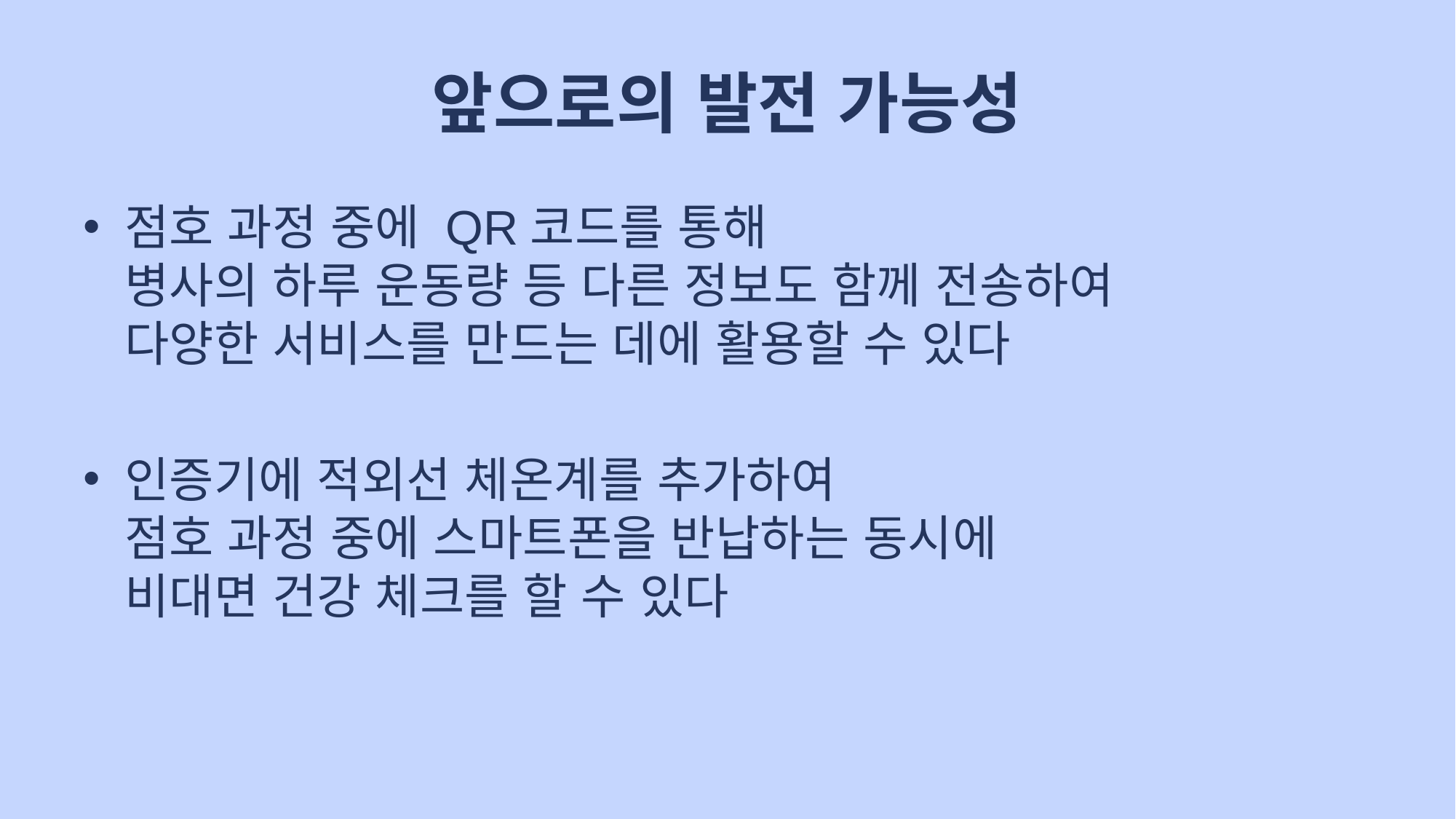

# 앞으로의 발전 가능성
점호 과정 중에 QR코드를 통해
병사의 하루 운동량 등 다른 정보도 함께 전송하여
다양한 서비스를 만드는 데에 활용할 수 있다

인증기에 적외선 체온계를 추가하여
점호 과정 중에 스마트폰을 반납하는 동시에
비대면 건강 체크를 할 수 있다